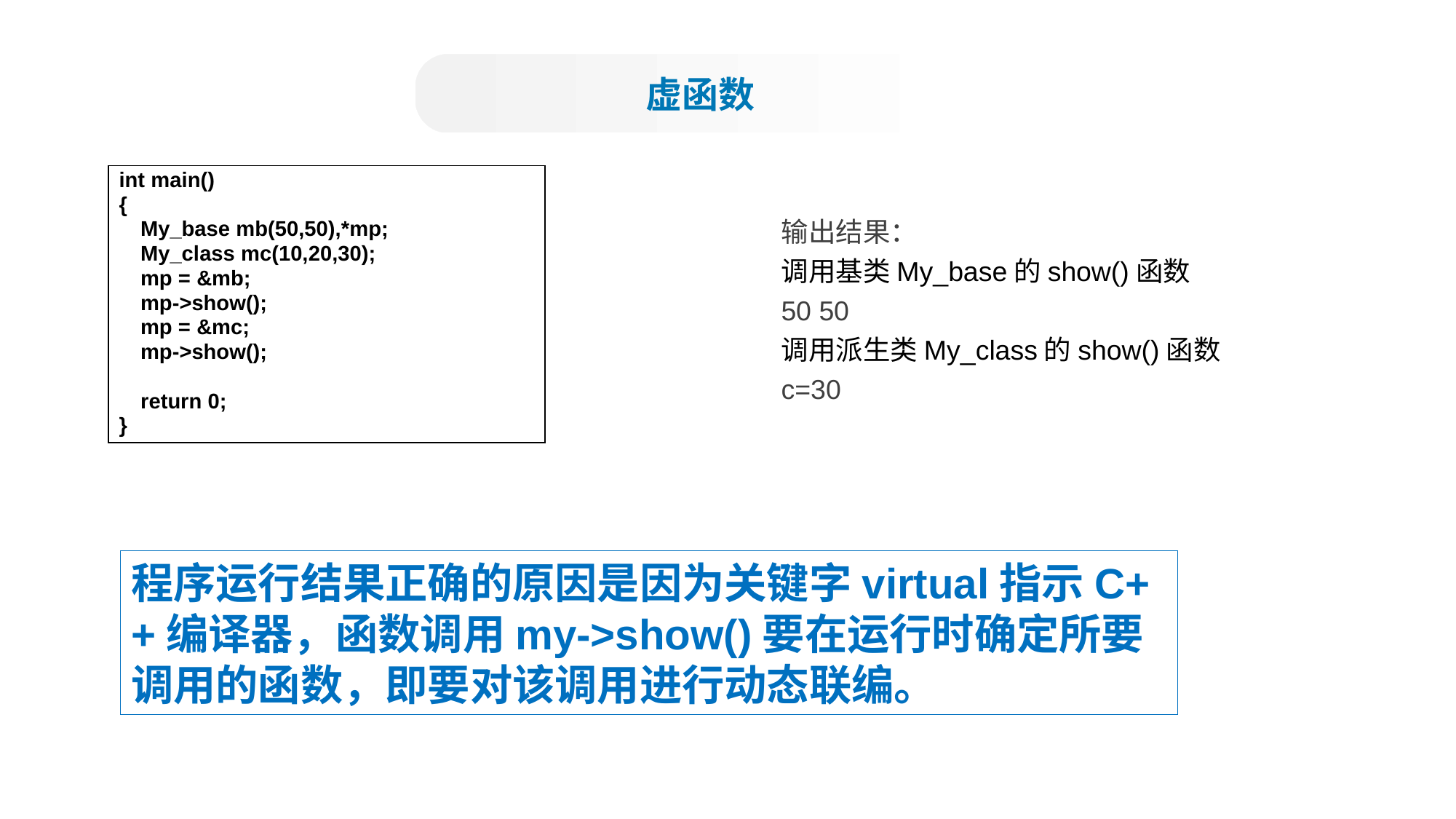

虚函数
int main()
{
	My_base mb(50,50),*mp;
	My_class mc(10,20,30);
	mp = &mb;
	mp->show();
	mp = &mc;
	mp->show();

	return 0;
}
输出结果：
调用基类My_base的show()函数
50 50
调用派生类My_class的show()函数
c=30
程序运行结果正确的原因是因为关键字virtual指示C++编译器，函数调用my->show()要在运行时确定所要调用的函数，即要对该调用进行动态联编。